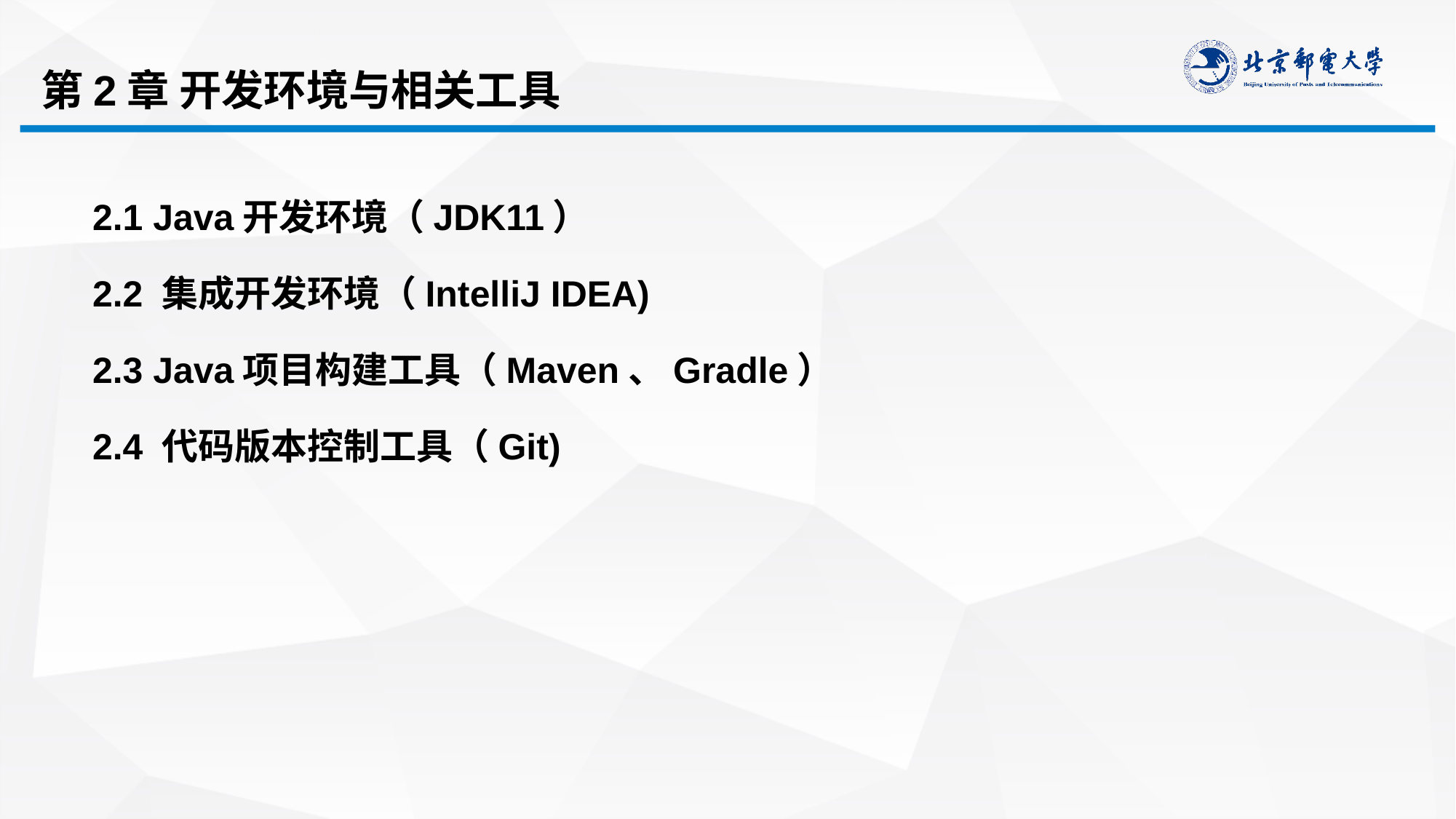

# 第2章 开发环境与相关工具
2.1 Java开发环境（JDK11）
2.2 集成开发环境（IntelliJ IDEA)
2.3 Java项目构建工具（Maven、Gradle）
2.4 代码版本控制工具（Git)